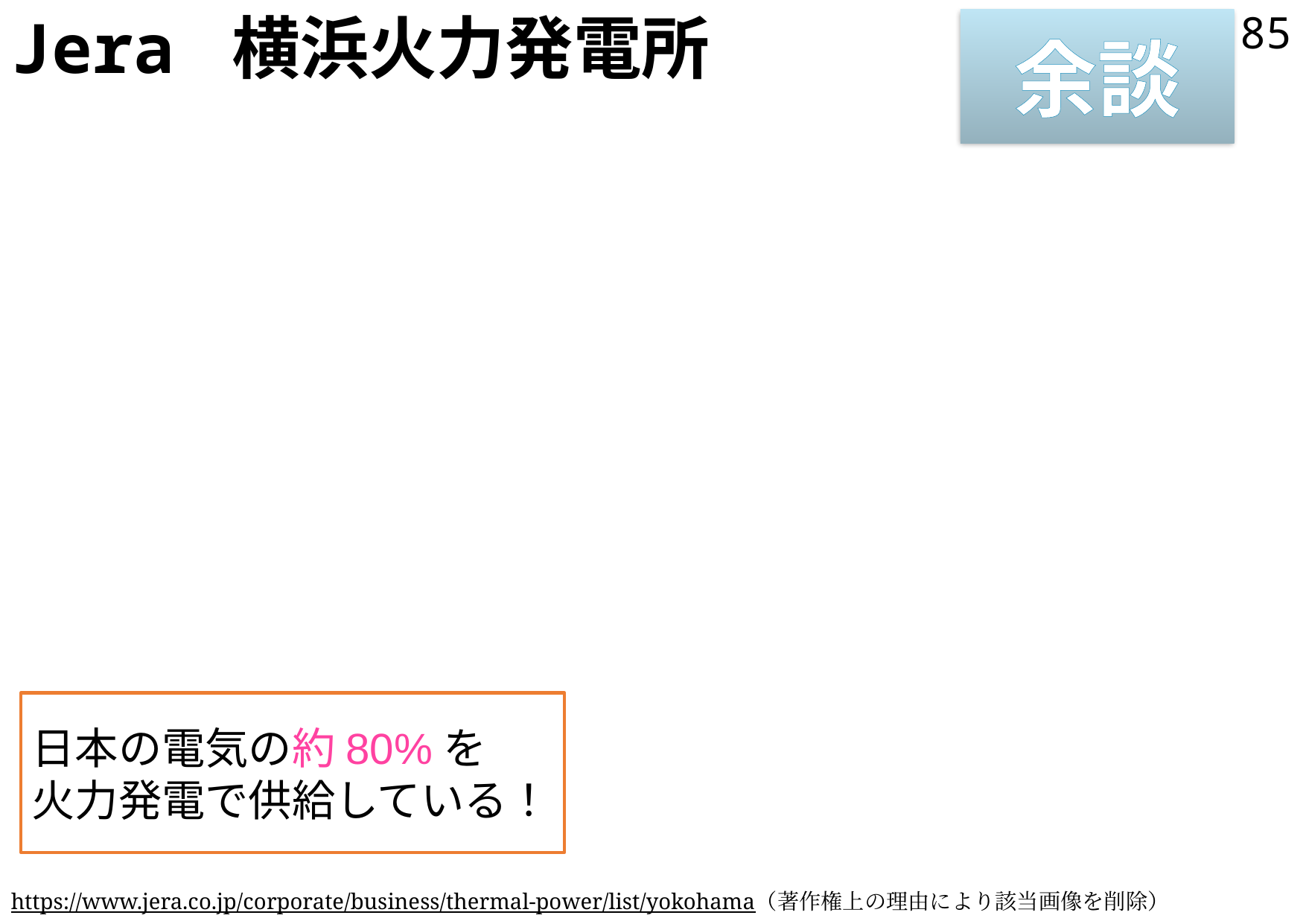

# Jera 横浜火力発電所
85
余談
日本の電気の約80%を
火力発電で供給している！
https://www.jera.co.jp/corporate/business/thermal-power/list/yokohama（著作権上の理由により該当画像を削除）